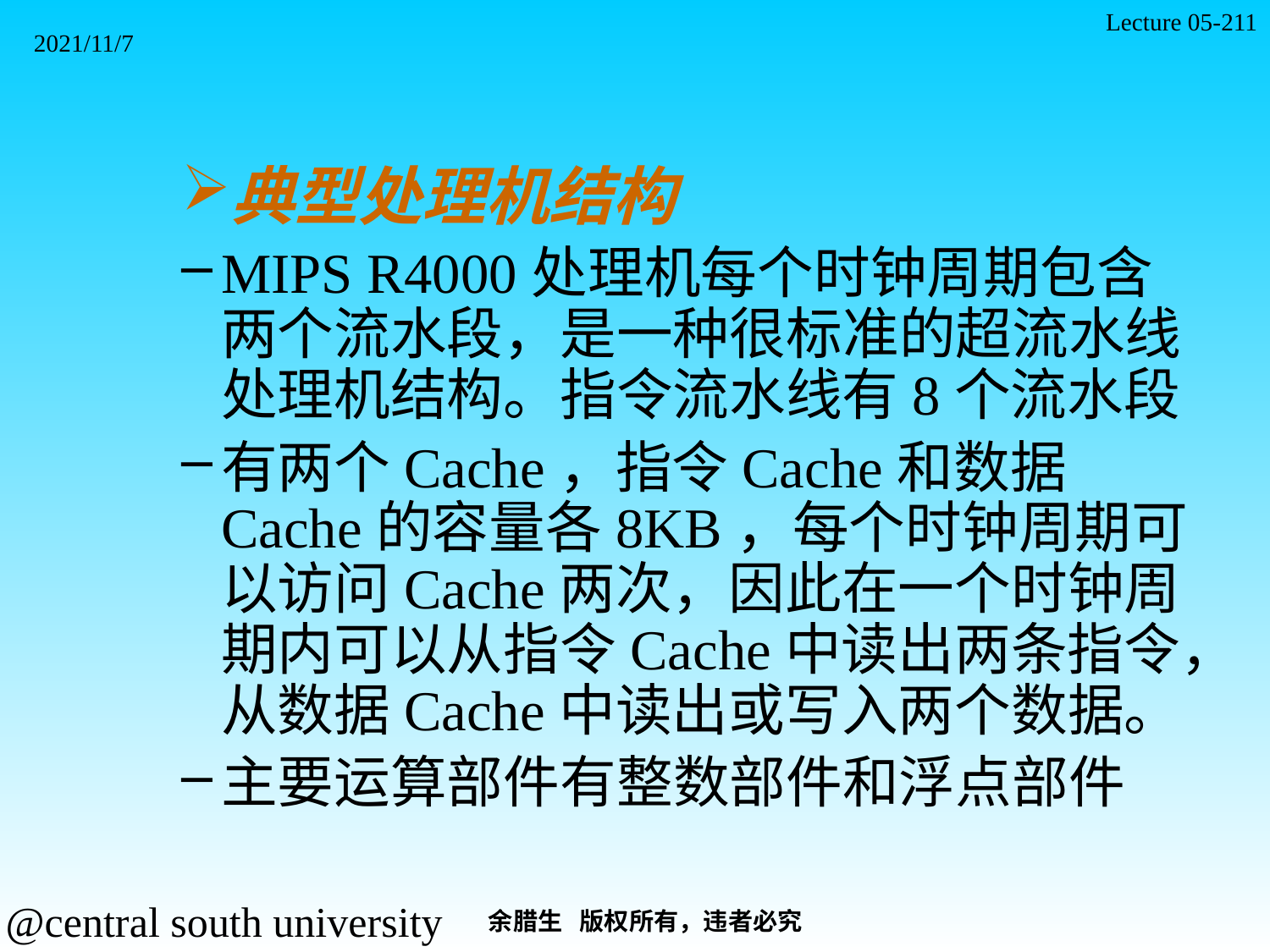

Lecture 05-211
2021/11/7
典型处理机结构
MIPS R4000处理机每个时钟周期包含两个流水段，是一种很标准的超流水线处理机结构。指令流水线有8个流水段
有两个Cache，指令Cache和数据Cache的容量各8KB，每个时钟周期可以访问Cache两次，因此在一个时钟周期内可以从指令Cache中读出两条指令，从数据Cache中读出或写入两个数据。
主要运算部件有整数部件和浮点部件
余腊生   版权所有，违者必究